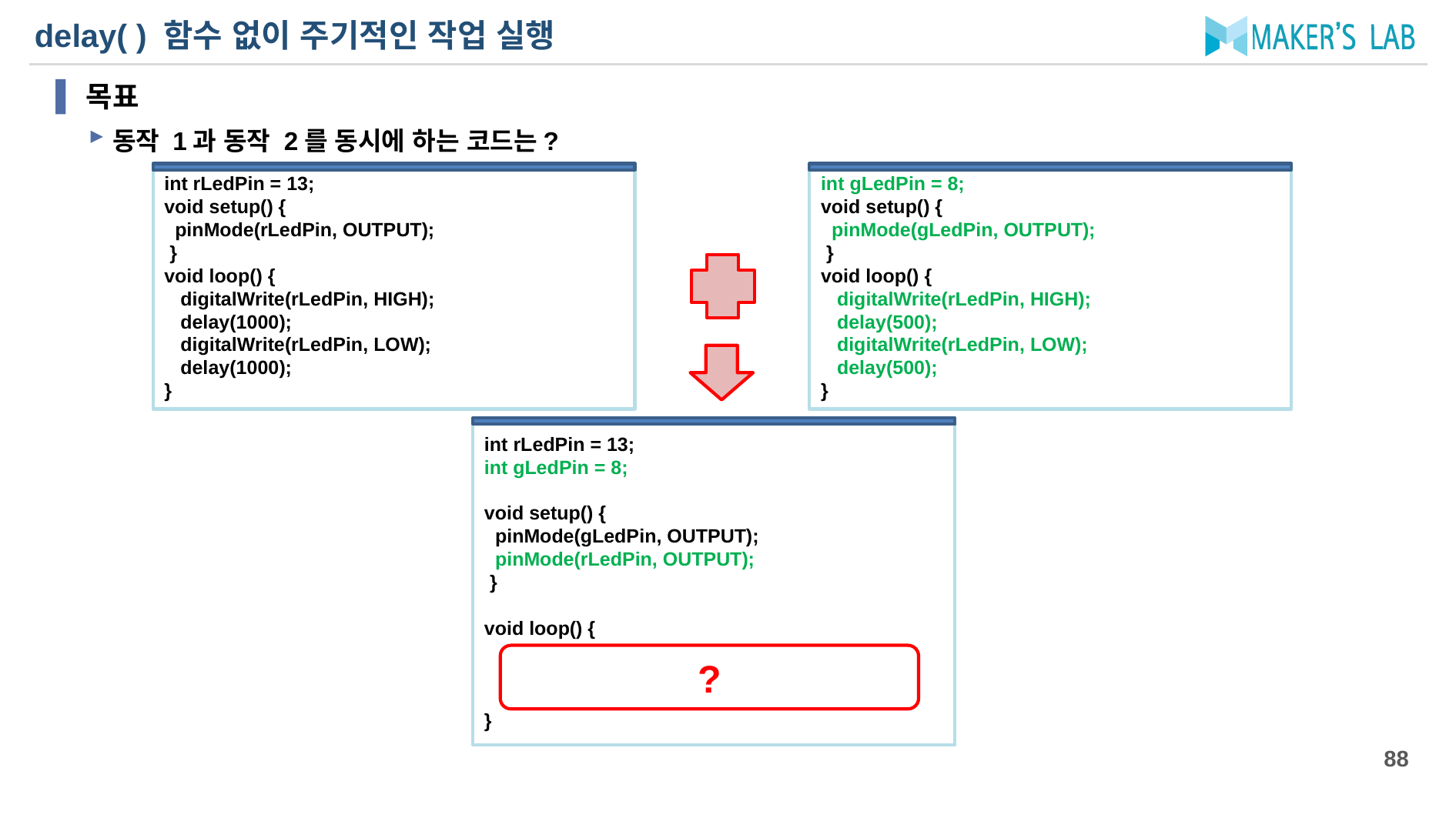

# delay( ) 함수 없이 주기적인 작업 실행
목표
동작 1과 동작 2를 동시에 하는 코드는?

int rLedPin = 13;
void setup() {
  pinMode(rLedPin, OUTPUT);
 }
void loop() {
   digitalWrite(rLedPin, HIGH);
   delay(1000);
   digitalWrite(rLedPin, LOW);
   delay(1000);
}
int gLedPin = 8;
void setup() {
  pinMode(gLedPin, OUTPUT);
 }
void loop() {
   digitalWrite(rLedPin, HIGH);
   delay(500);
   digitalWrite(rLedPin, LOW);
   delay(500);
}

int rLedPin = 13;
int gLedPin = 8;

void setup() {
  pinMode(gLedPin, OUTPUT);
  pinMode(rLedPin, OUTPUT);
 }

void loop() {

}
?
88